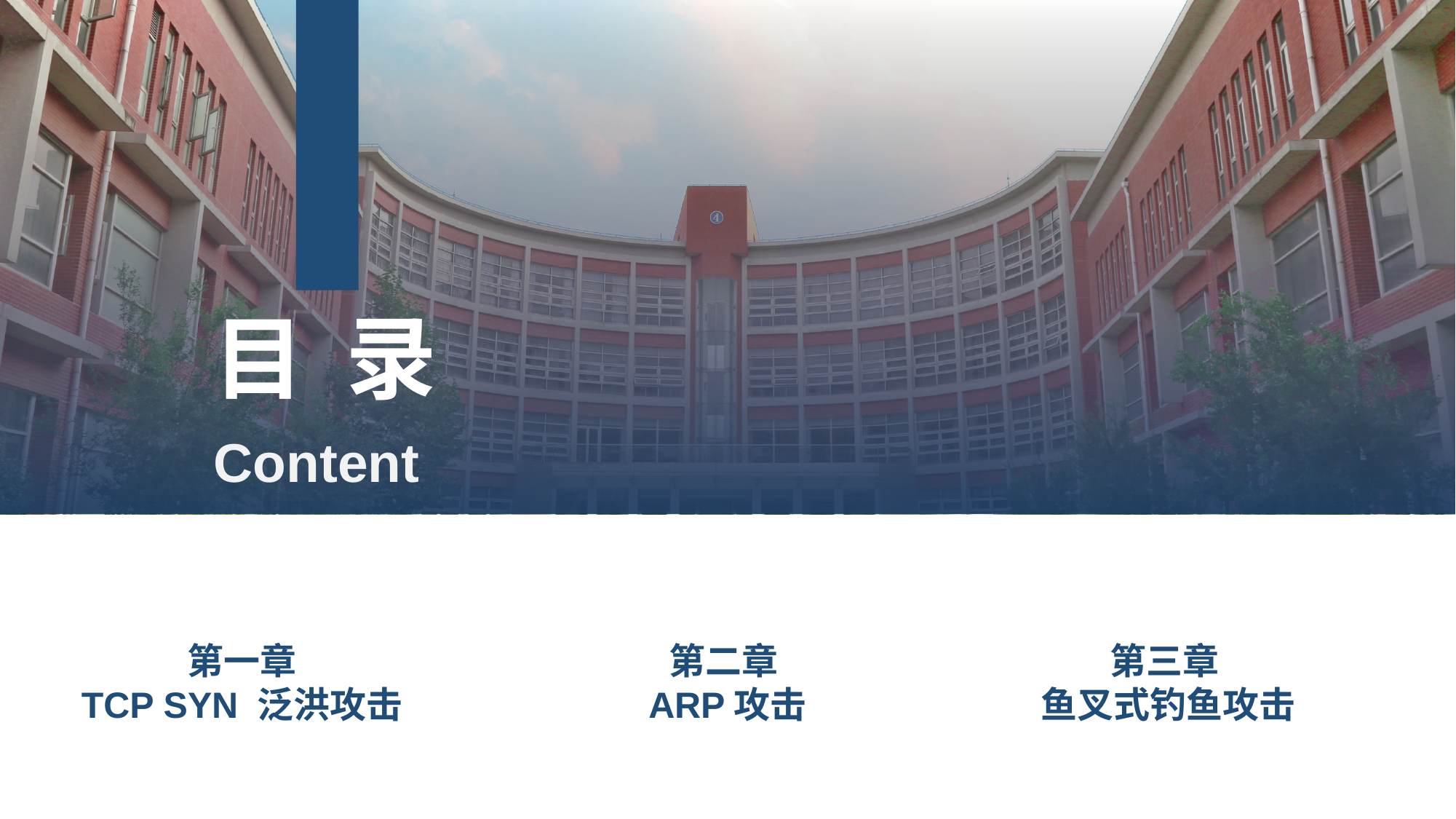

第二章
ARP攻击
第三章
鱼叉式钓鱼攻击
第一章
TCP SYN 泛洪攻击